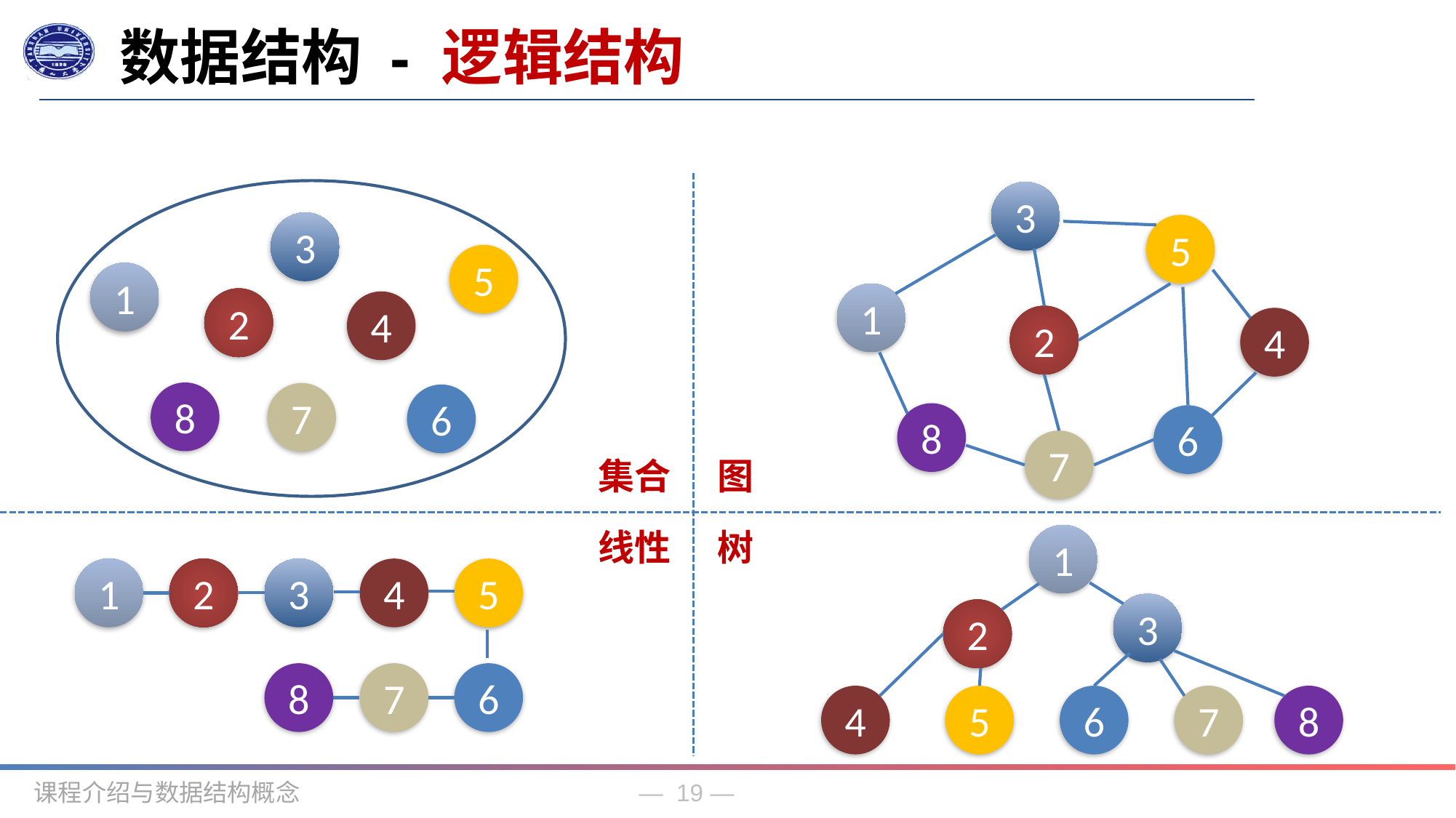

数据结构 - 逻辑结构

3
3
5
5
1
1
2
4
2
4
8
7
6
8
6
7
集合
图
线性
树
1
1
2
3
4
5
3
2
8
7
6
4
5
6
7
8